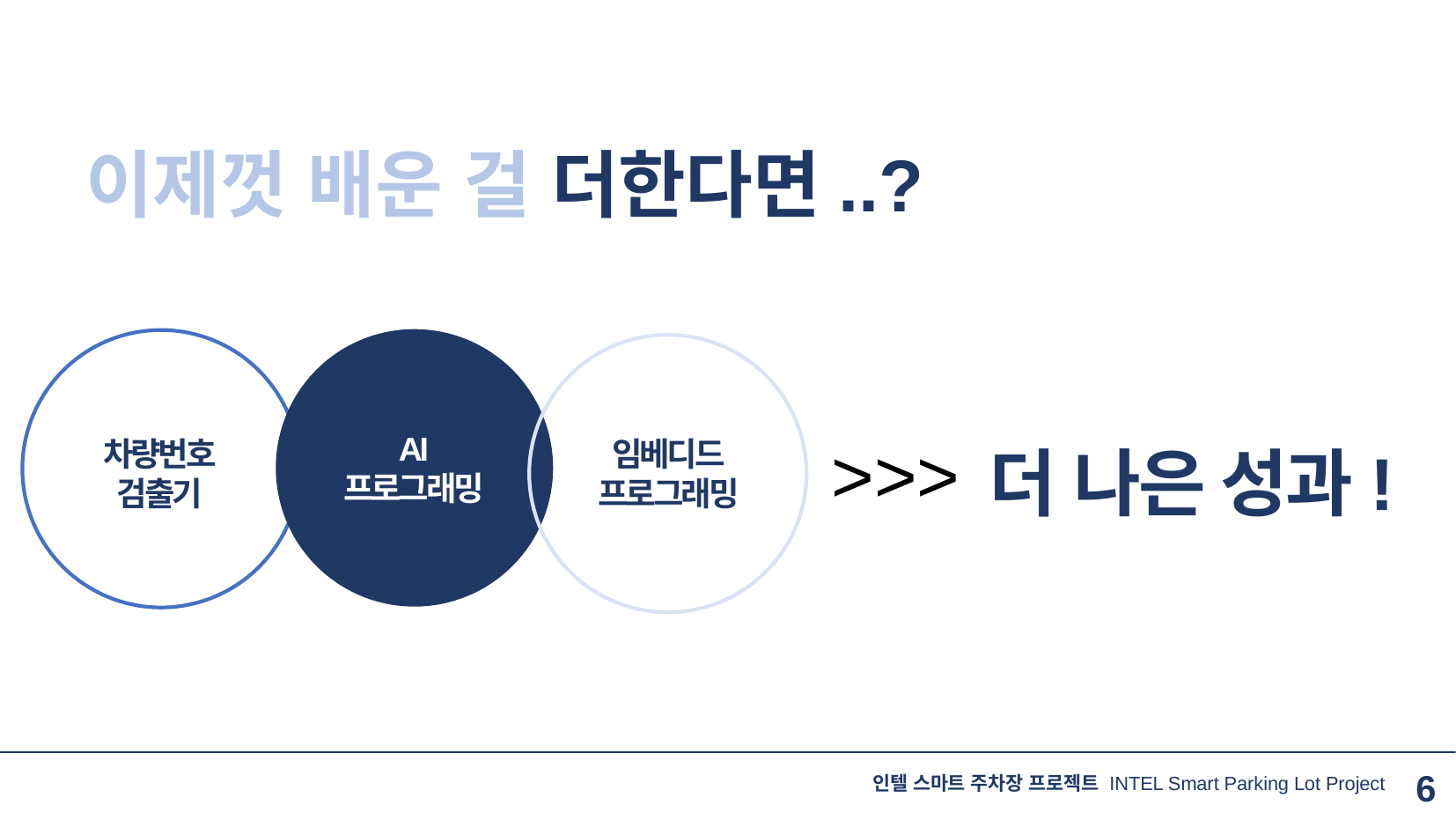

이제껏 배운 걸 더한다면..?
더 나은 성과!

AI
프로그래밍

차량번호
검출기

임베디드
프로그래밍
>>>
인텔 스마트 주차장 프로젝트 INTEL Smart Parking Lot Project
6